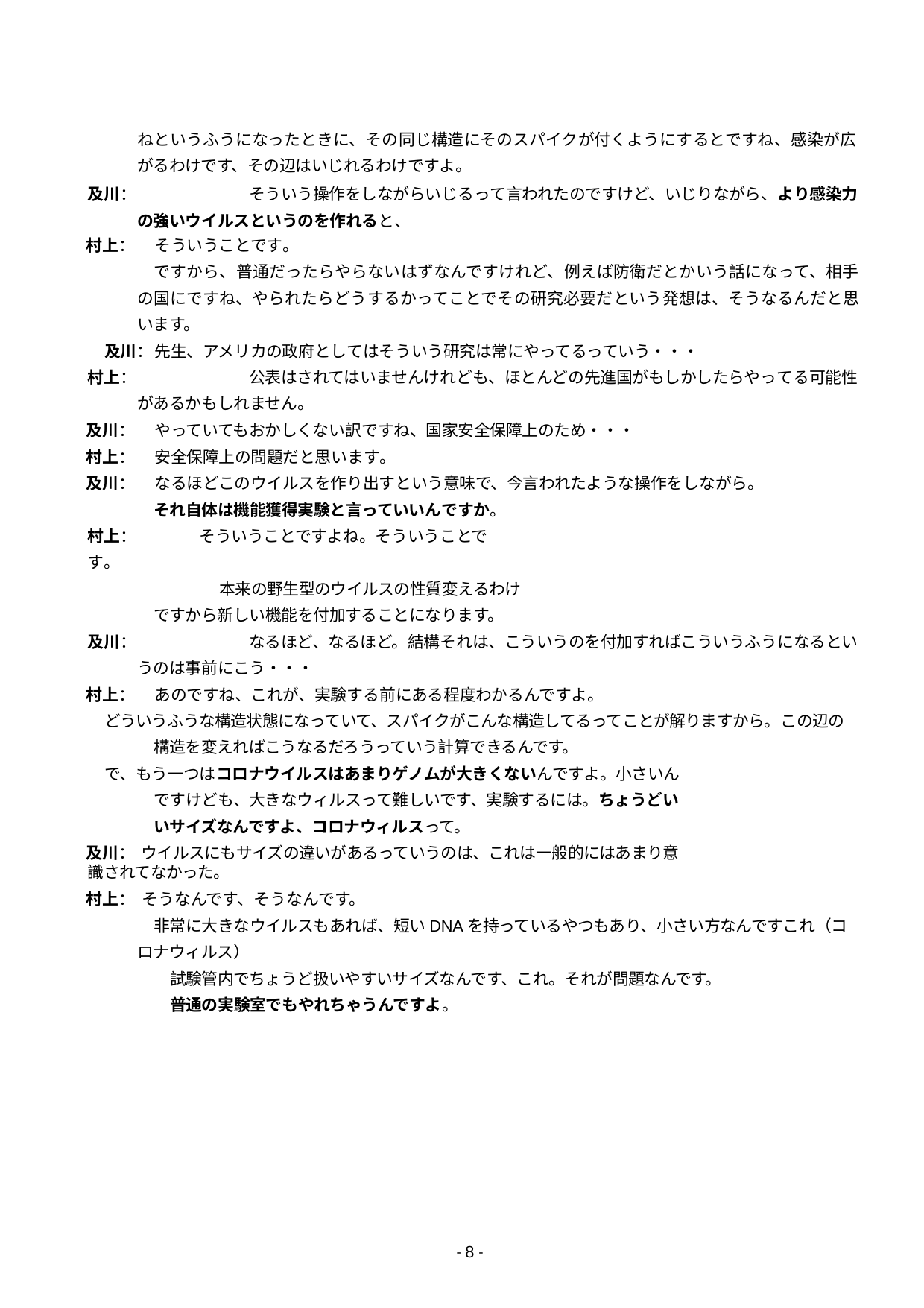

ねというふうになったときに、その同じ構造にそのスパイクが付くようにするとですね、感染が広がるわけです、その辺はいじれるわけですよ。
及川：		そういう操作をしながらいじるって言われたのですけど、いじりながら、より感染力の強いウイルスというのを作れると、
村上：	そういうことです。
ですから、普通だったらやらないはずなんですけれど、例えば防衛だとかいう話になって、相手の国にですね、やられたらどうするかってことでその研究必要だという発想は、そうなるんだと思います。
及川：	先生、アメリカの政府としてはそういう研究は常にやってるっていう・・・
村上：		公表はされてはいませんけれども、ほとんどの先進国がもしかしたらやってる可能性があるかもしれません。
及川：	やっていてもおかしくない訳ですね、国家安全保障上のため・・・
村上：	安全保障上の問題だと思います。
及川：	なるほどこのウイルスを作り出すという意味で、今言われたような操作をしながら。
それ自体は機能獲得実験と言っていいんですか。村上：	そういうことですよね。そういうことです。
本来の野生型のウイルスの性質変えるわけですから新しい機能を付加することになります。
及川：		なるほど、なるほど。結構それは、こういうのを付加すればこういうふうになるというのは事前にこう・・・
村上：	あのですね、これが、実験する前にある程度わかるんですよ。
どういうふうな構造状態になっていて、スパイクがこんな構造してるってことが解りますから。この辺の構造を変えればこうなるだろうっていう計算できるんです。
で、もう一つはコロナウイルスはあまりゲノムが大きくないんですよ。小さいんですけども、大きなウィルスって難しいです、実験するには。ちょうどいいサイズなんですよ、コロナウィルスって。
及川：  ウイルスにもサイズの違いがあるっていうのは、これは一般的にはあまり意識されてなかった。
村上：  そうなんです、そうなんです。
非常に大きなウイルスもあれば、短いDNAを持っているやつもあり、小さい方なんですこれ（コロナウィルス）
試験管内でちょうど扱いやすいサイズなんです、これ。それが問題なんです。
普通の実験室でもやれちゃうんですよ。
- 8 -